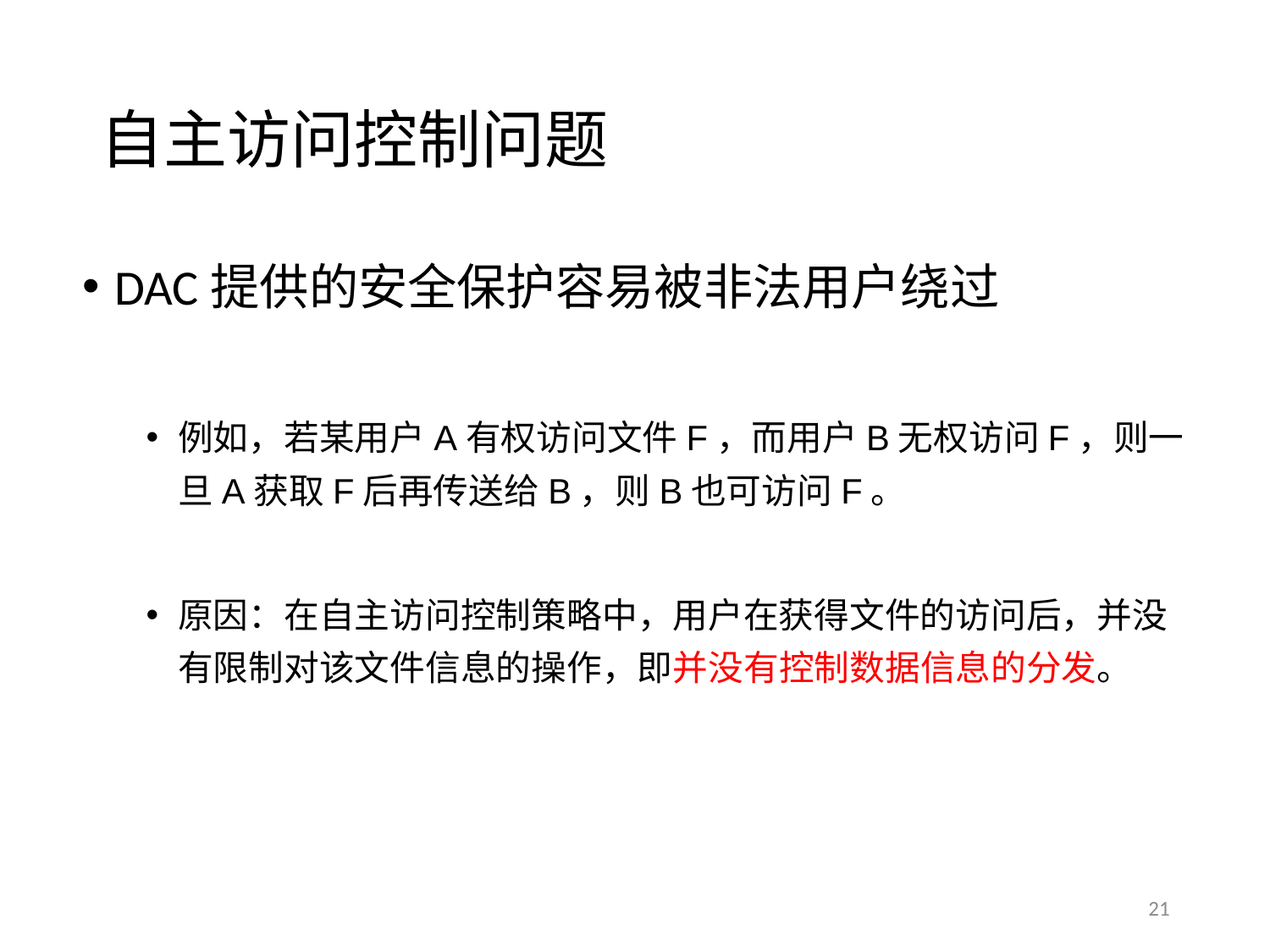

# 自主访问控制问题
DAC提供的安全保护容易被非法用户绕过

例如，若某用户A有权访问文件F，而用户B无权访问F，则一旦A获取F后再传送给B，则B也可访问F。

原因：在自主访问控制策略中，用户在获得文件的访问后，并没有限制对该文件信息的操作，即并没有控制数据信息的分发。
21